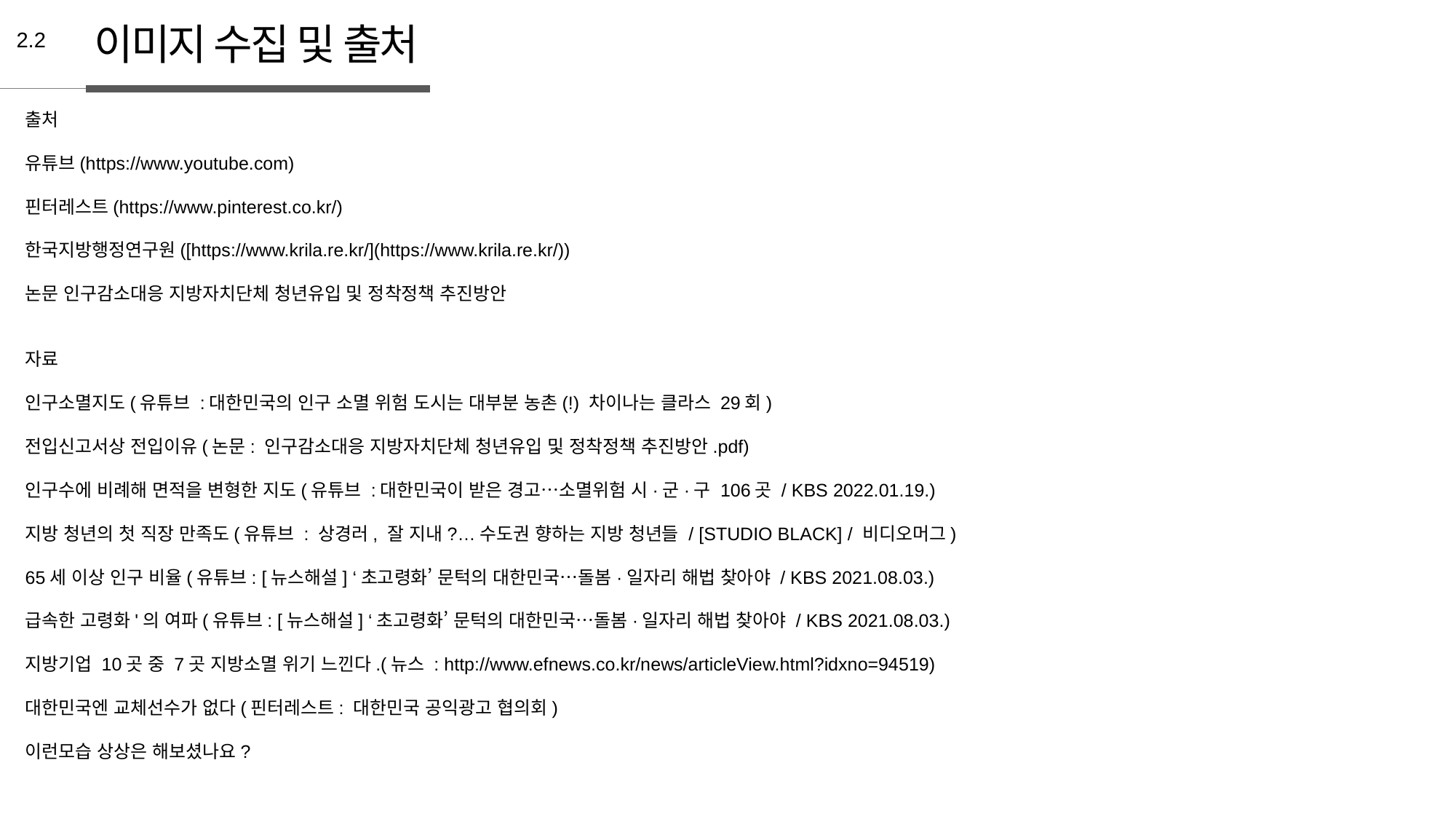

이미지 수집 및 출처
2.2
출처

유튜브(https://www.youtube.com)

핀터레스트(https://www.pinterest.co.kr/)

한국지방행정연구원([https://www.krila.re.kr/](https://www.krila.re.kr/))

논문 인구감소대응 지방자치단체 청년유입 및 정착정책 추진방안

자료

인구소멸지도(유튜브 :대한민국의 인구 소멸 위험 도시는 대부분 농촌(!) 차이나는 클라스 29회)

전입신고서상 전입이유(논문: 인구감소대응 지방자치단체 청년유입 및 정착정책 추진방안.pdf)

인구수에 비례해 면적을 변형한 지도(유튜브 :대한민국이 받은 경고…소멸위험 시·군·구 106곳 / KBS 2022.01.19.)

지방 청년의 첫 직장 만족도(유튜브 : 상경러, 잘 지내?…수도권 향하는 지방 청년들 / [STUDIO BLACK] / 비디오머그)

65세 이상 인구 비율(유튜브: [뉴스해설] ‘초고령화’ 문턱의 대한민국…돌봄·일자리 해법 찾아야 / KBS 2021.08.03.)

급속한 고령화'의 여파(유튜브: [뉴스해설] ‘초고령화’ 문턱의 대한민국…돌봄·일자리 해법 찾아야 / KBS 2021.08.03.)

지방기업 10곳 중 7곳 지방소멸 위기 느낀다.(뉴스 : http://www.efnews.co.kr/news/articleView.html?idxno=94519)

대한민국엔 교체선수가 없다(핀터레스트: 대한민국 공익광고 협의회)

이런모습 상상은 해보셨나요?